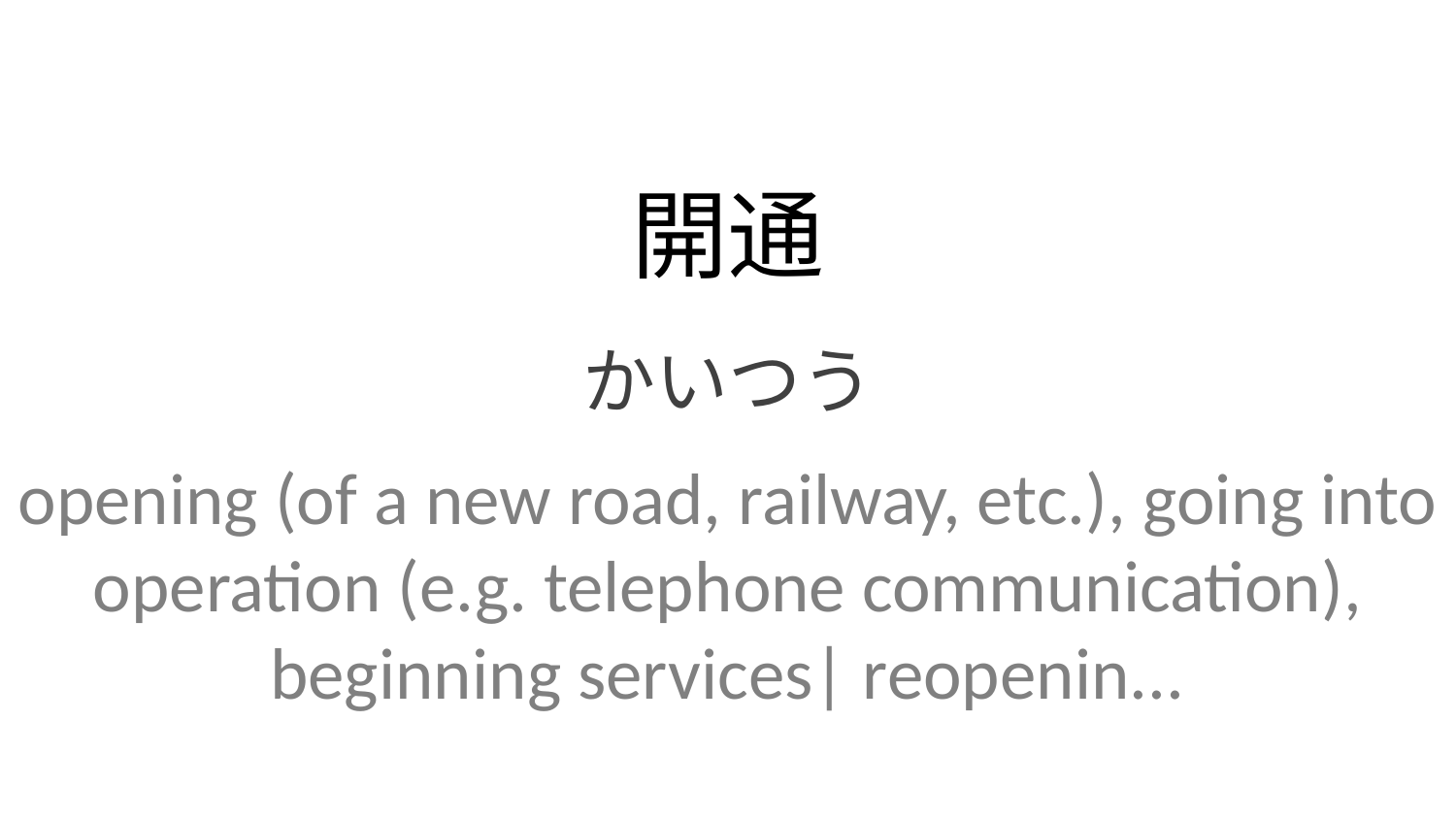

開通

かいつう
opening (of a new road, railway, etc.), going into operation (e.g. telephone communication), beginning services| reopenin...